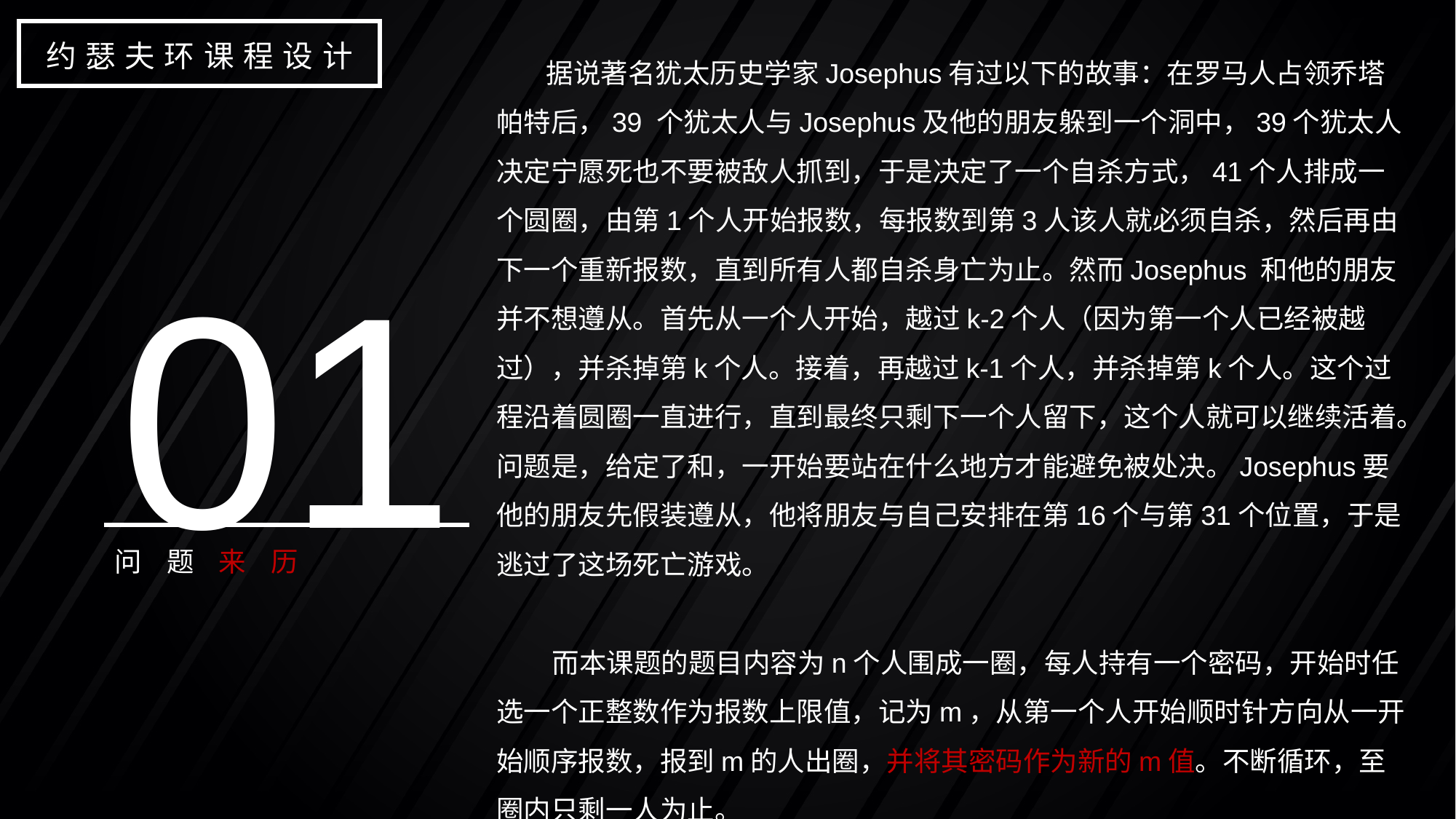

约瑟夫环课程设计
       据说著名犹太历史学家Josephus有过以下的故事：在罗马人占领乔塔帕特后，39 个犹太人与Josephus及他的朋友躲到一个洞中，39个犹太人决定宁愿死也不要被敌人抓到，于是决定了一个自杀方式，41个人排成一个圆圈，由第1个人开始报数，每报数到第3人该人就必须自杀，然后再由下一个重新报数，直到所有人都自杀身亡为止。然而Josephus 和他的朋友并不想遵从。首先从一个人开始，越过k-2个人（因为第一个人已经被越过），并杀掉第k个人。接着，再越过k-1个人，并杀掉第k个人。这个过程沿着圆圈一直进行，直到最终只剩下一个人留下，这个人就可以继续活着。问题是，给定了和，一开始要站在什么地方才能避免被处决。Josephus要他的朋友先假装遵从，他将朋友与自己安排在第16个与第31个位置，于是逃过了这场死亡游戏。

        而本课题的题目内容为n个人围成一圈，每人持有一个密码，开始时任选一个正整数作为报数上限值，记为m，从第一个人开始顺时针方向从一开始顺序报数，报到m的人出圈，并将其密码作为新的m值。不断循环，至圈内只剩一人为止。
01
问    题    来    历